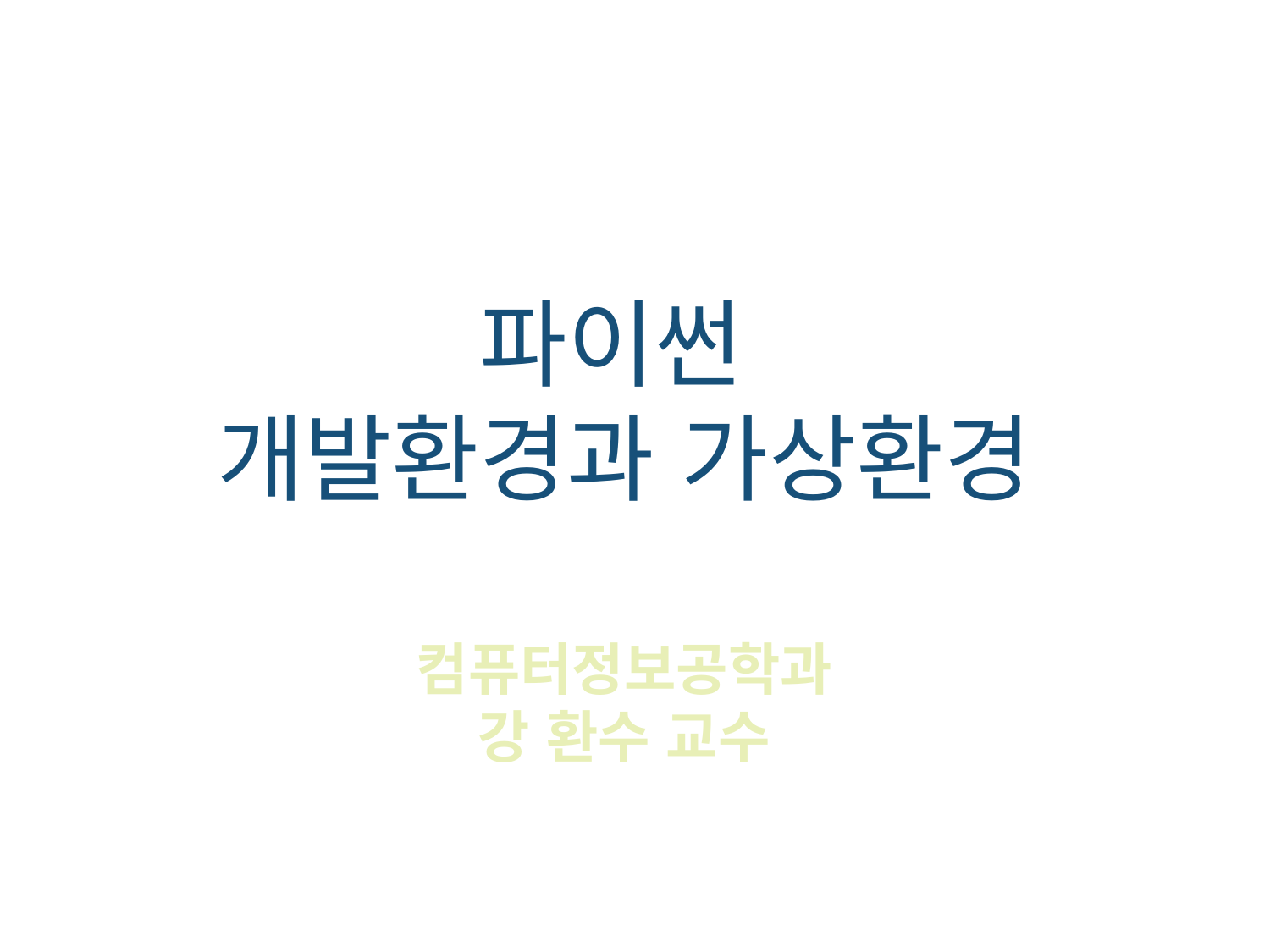

파이썬
개발환경과 가상환경
컴퓨터정보공학과
강 환수 교수